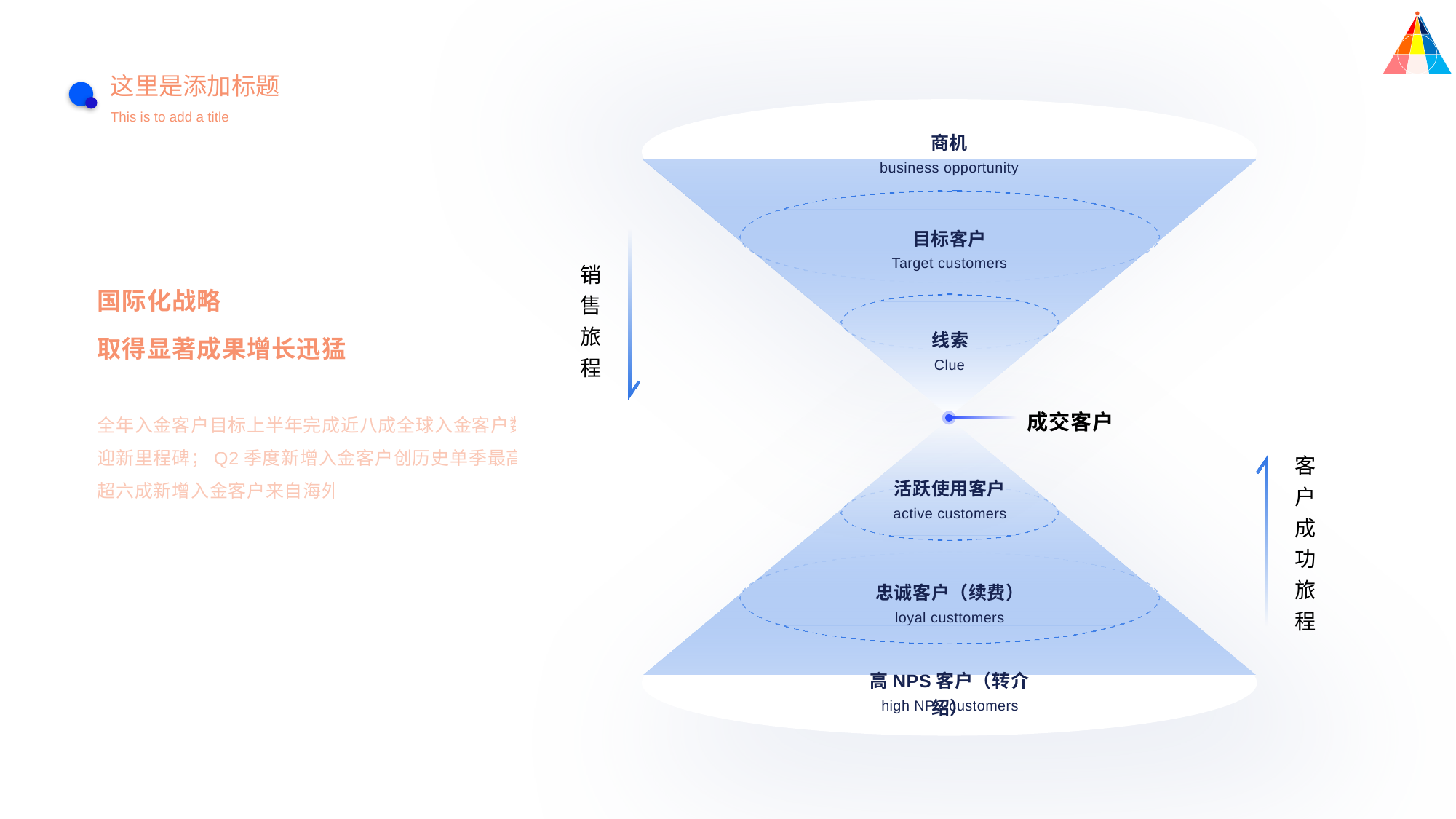

这里是添加标题
This is to add a title

商机
business opportunity

目标客户

Target customers
销售旅程
国际化战略
取得显著成果增长迅猛

线索
Clue
成交客户
全年入金客户目标上半年完成近八成全球入金客户数迎新里程碑；Q2季度新增入金客户创历史单季最高超六成新增入金客户来自海外

客户成功旅程

活跃使用客户

active customers

忠诚客户（续费）
loyal custtomers
高NPS客户（转介绍）
high NPS customers